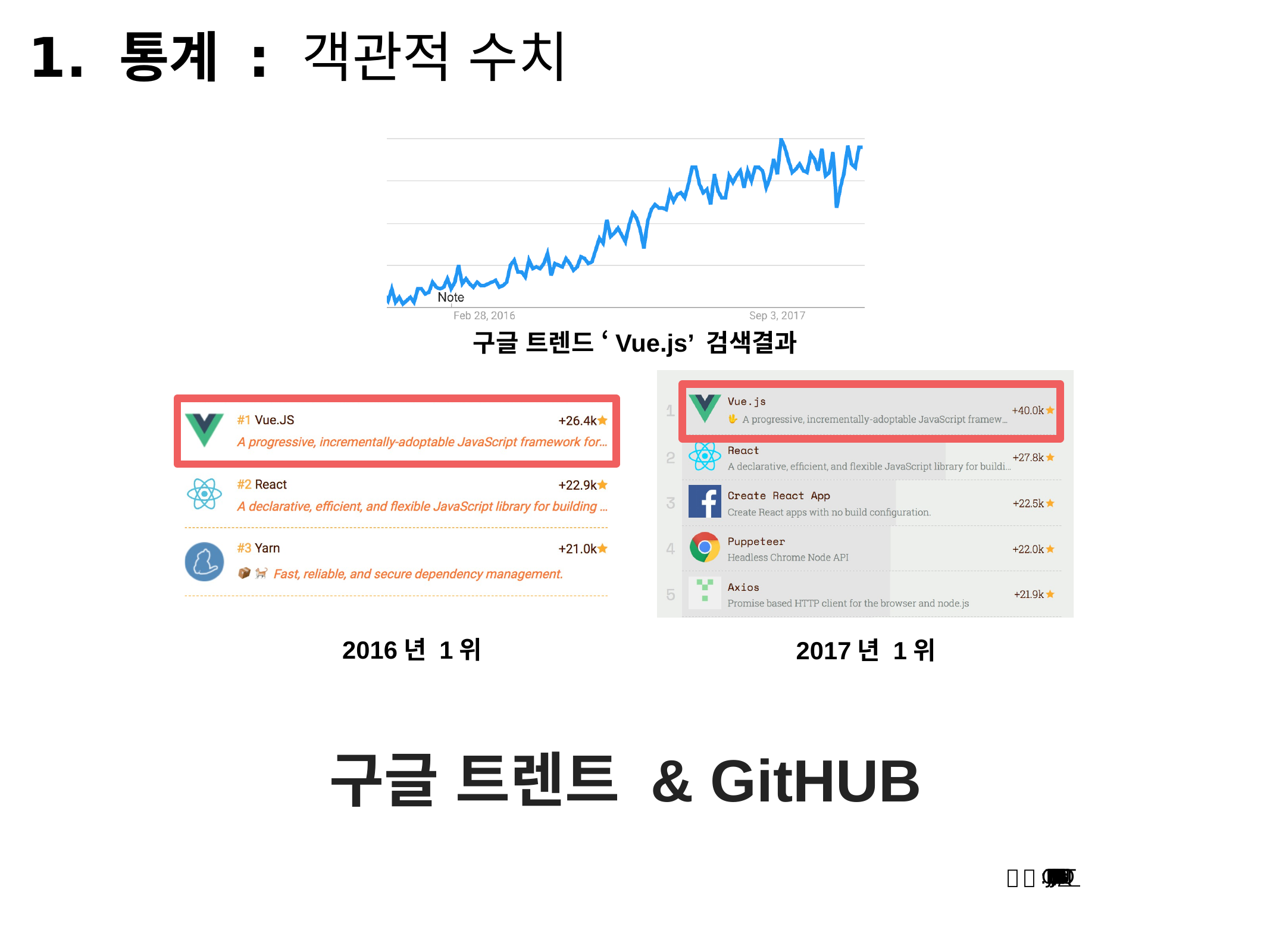

# 1. 통계 : 객관적 수치

구글 트렌드 ‘Vue.js’ 검색결과

2016년 1위
2017년 1위
구글 트렌트 & GitHUB
୹୊: IUUQT://SJTJOHTUBST.KT.PSH/
²018.0².²0
%P JU! 7VF.KT 0QFO 4FNJOBS